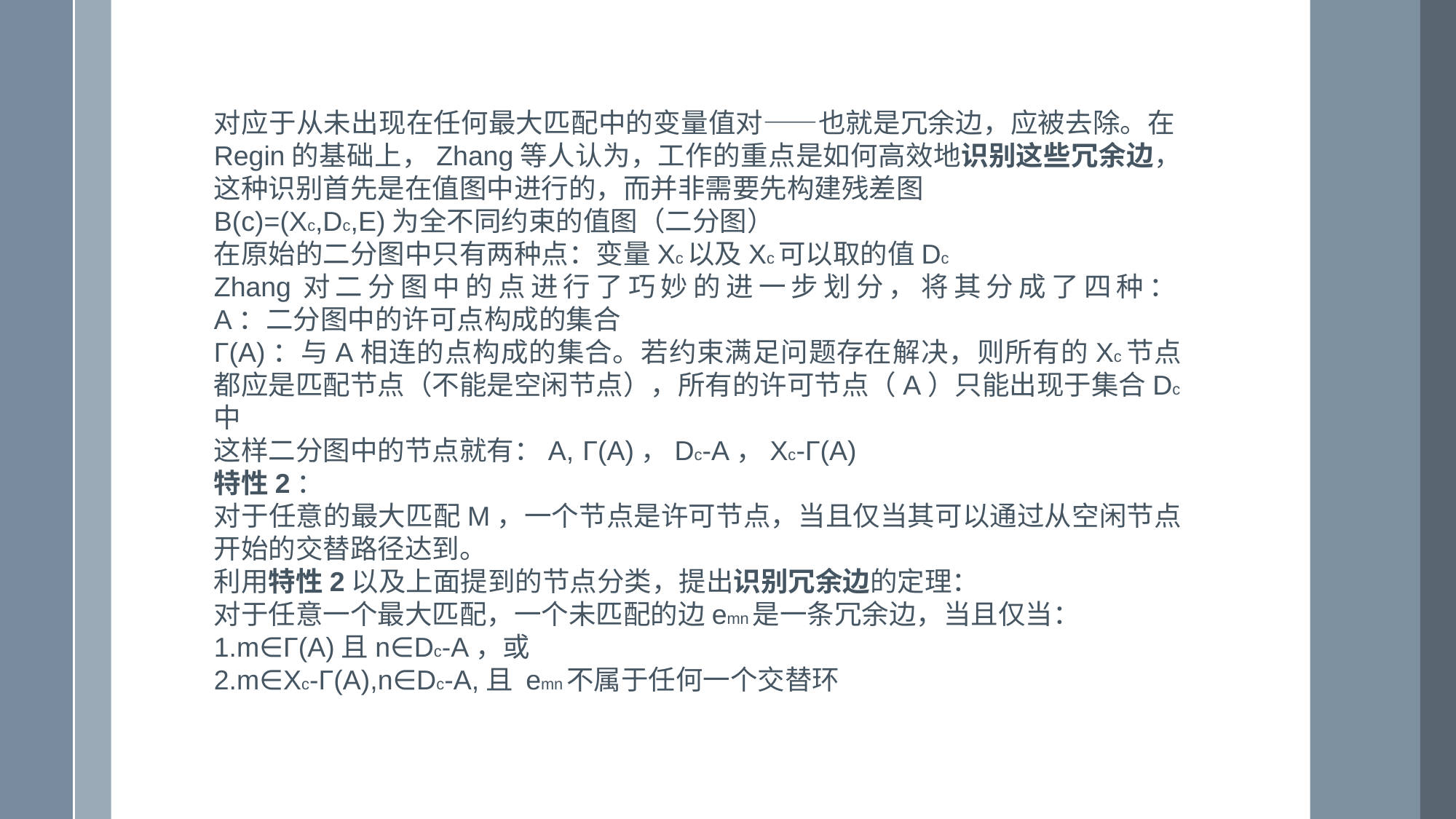

对应于从未出现在任何最大匹配中的变量值对——也就是冗余边，应被去除。在Regin的基础上，Zhang等人认为，工作的重点是如何高效地识别这些冗余边，这种识别首先是在值图中进行的，而并非需要先构建残差图
B(c)=(Xc,Dc,E)为全不同约束的值图（二分图）
在原始的二分图中只有两种点：变量Xc以及Xc可以取的值Dc
Zhang对二分图中的点进行了巧妙的进一步划分，将其分成了四种：
A：二分图中的许可点构成的集合
Γ(A)：与A相连的点构成的集合。若约束满足问题存在解决，则所有的Xc节点都应是匹配节点（不能是空闲节点），所有的许可节点（A）只能出现于集合Dc中
这样二分图中的节点就有：A, Γ(A)，Dc-A，Xc-Γ(A)
特性2：
对于任意的最大匹配M，一个节点是许可节点，当且仅当其可以通过从空闲节点开始的交替路径达到。
利用特性2以及上面提到的节点分类，提出识别冗余边的定理：
对于任意一个最大匹配，一个未匹配的边emn是一条冗余边，当且仅当：
1.m∈Γ(A)且n∈Dc-A，或
2.m∈Xc-Γ(A),n∈Dc-A,且 emn不属于任何一个交替环